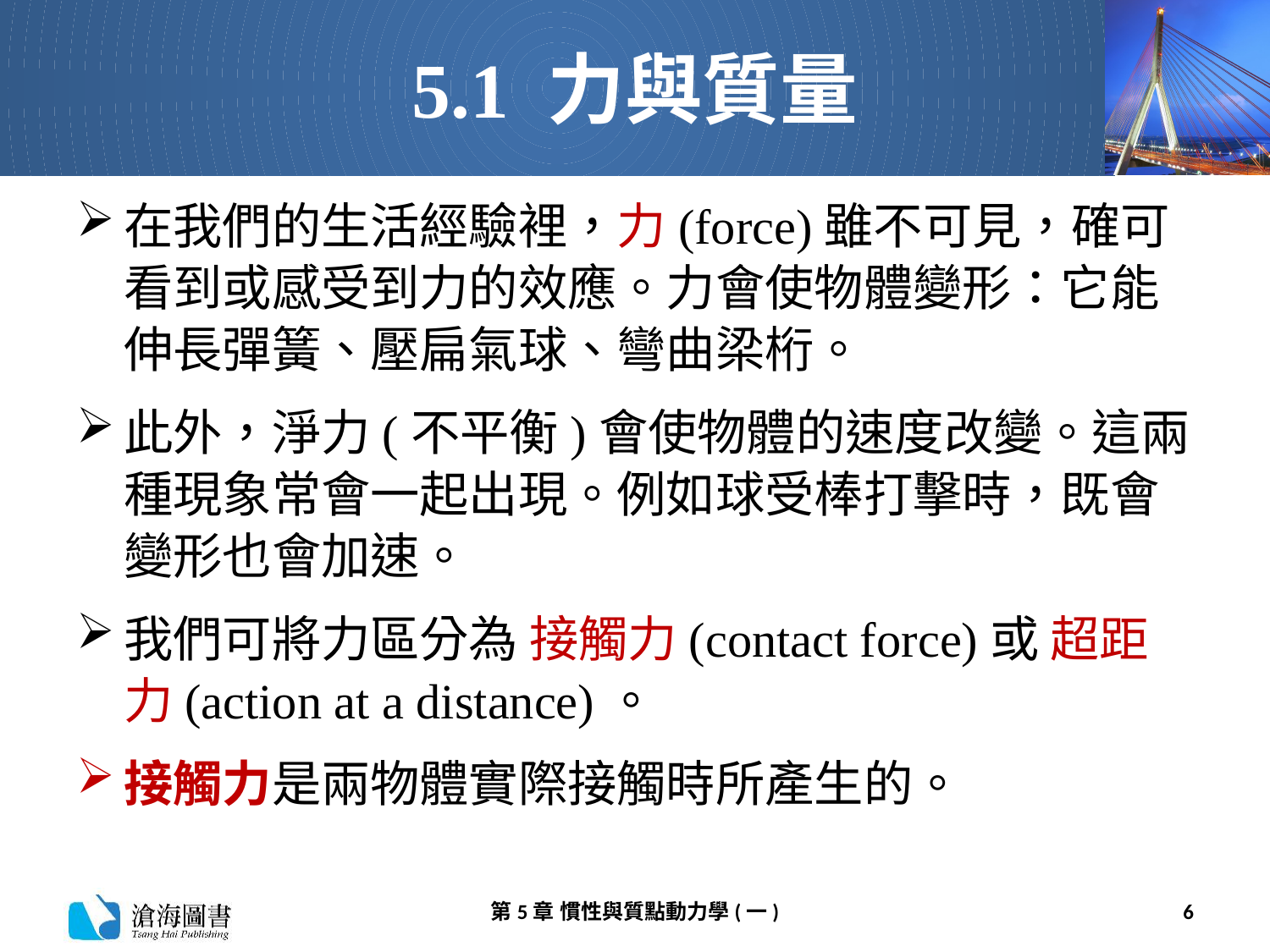

# 5.1 力與質量
在我們的生活經驗裡，力(force)雖不可見，確可看到或感受到力的效應。力會使物體變形：它能伸長彈簧、壓扁氣球、彎曲梁桁。
此外，淨力(不平衡)會使物體的速度改變。這兩種現象常會一起出現。例如球受棒打擊時，既會變形也會加速。
我們可將力區分為 接觸力(contact force)或 超距力(action at a distance)。
接觸力是兩物體實際接觸時所產生的。

第5章 慣性與質點動力學(一)
6